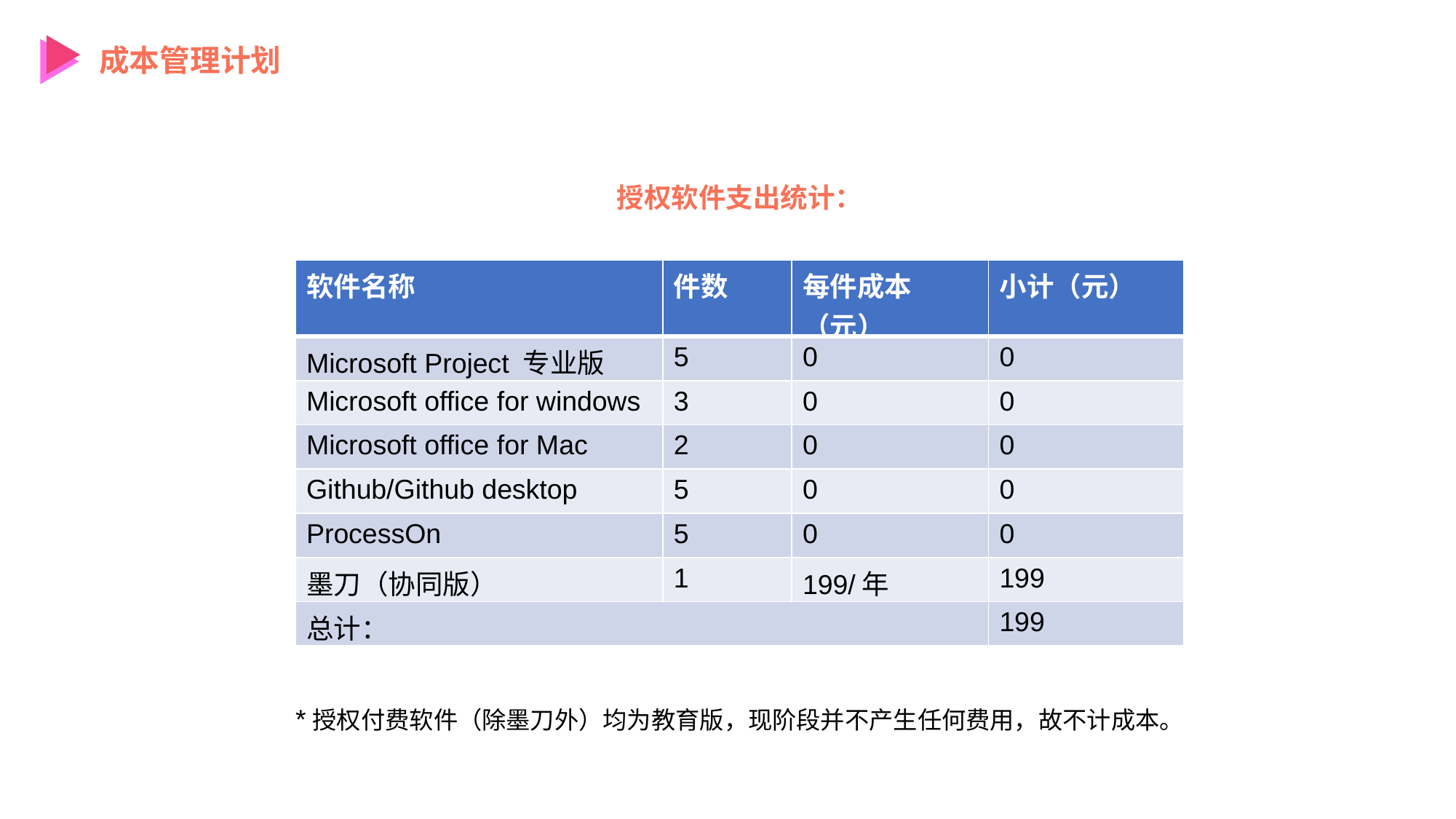

成本管理计划
授权软件支出统计：
| 软件名称 | 件数 | 每件成本（元） | 小计（元） |
| --- | --- | --- | --- |
| Microsoft Project 专业版 | 5 | 0 | 0 |
| Microsoft office for windows | 3 | 0 | 0 |
| Microsoft office for Mac | 2 | 0 | 0 |
| Github/Github desktop | 5 | 0 | 0 |
| ProcessOn | 5 | 0 | 0 |
| 墨刀（协同版） | 1 | 199/年 | 199 |
| 总计： |  |  | 199 |
*授权付费软件（除墨刀外）均为教育版，现阶段并不产生任何费用，故不计成本。